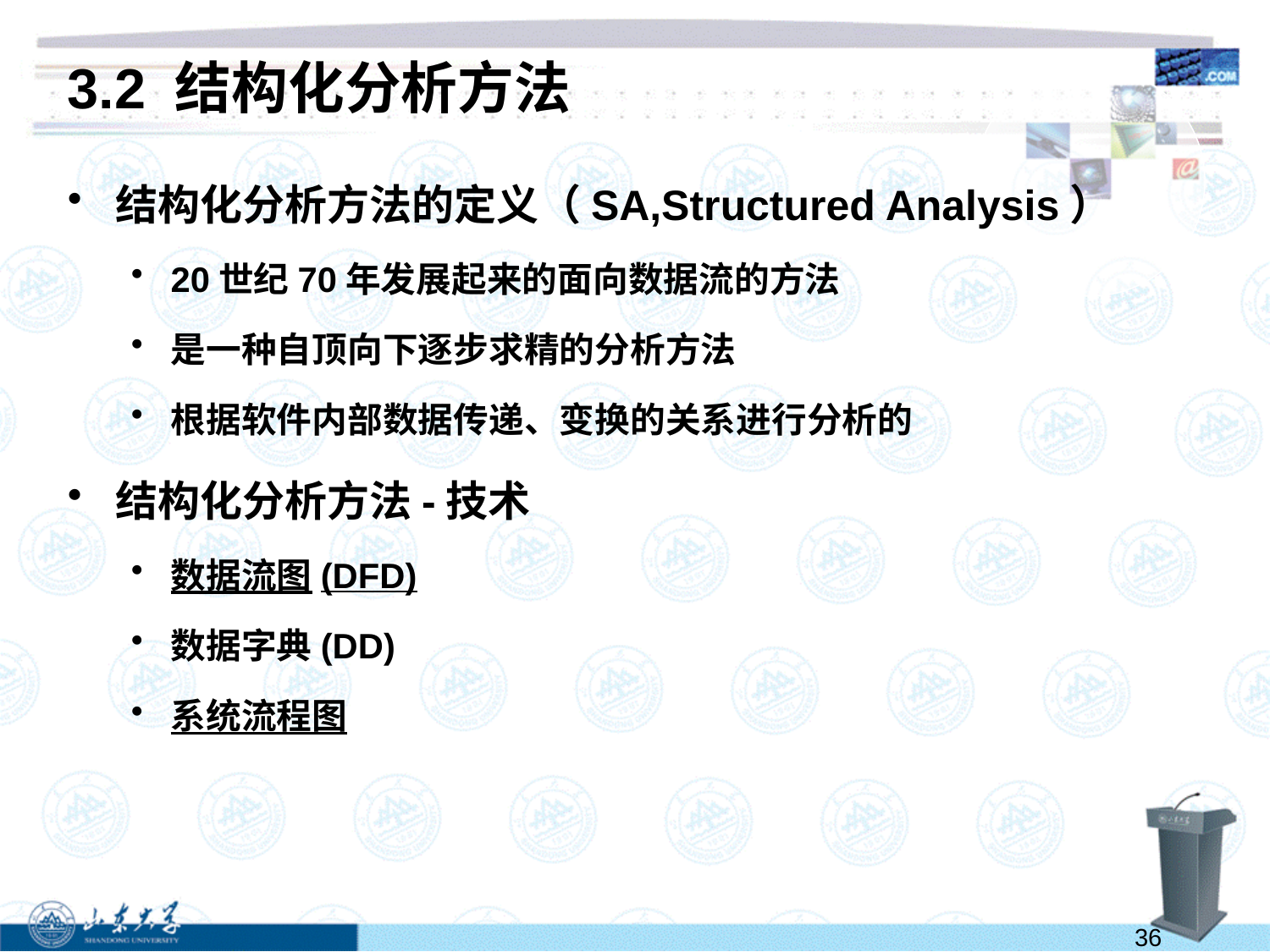

# 3.2 结构化分析方法
结构化分析方法的定义（SA,Structured Analysis）
20世纪70年发展起来的面向数据流的方法
是一种自顶向下逐步求精的分析方法
根据软件内部数据传递、变换的关系进行分析的
结构化分析方法-技术
数据流图(DFD)
数据字典(DD)
系统流程图

36